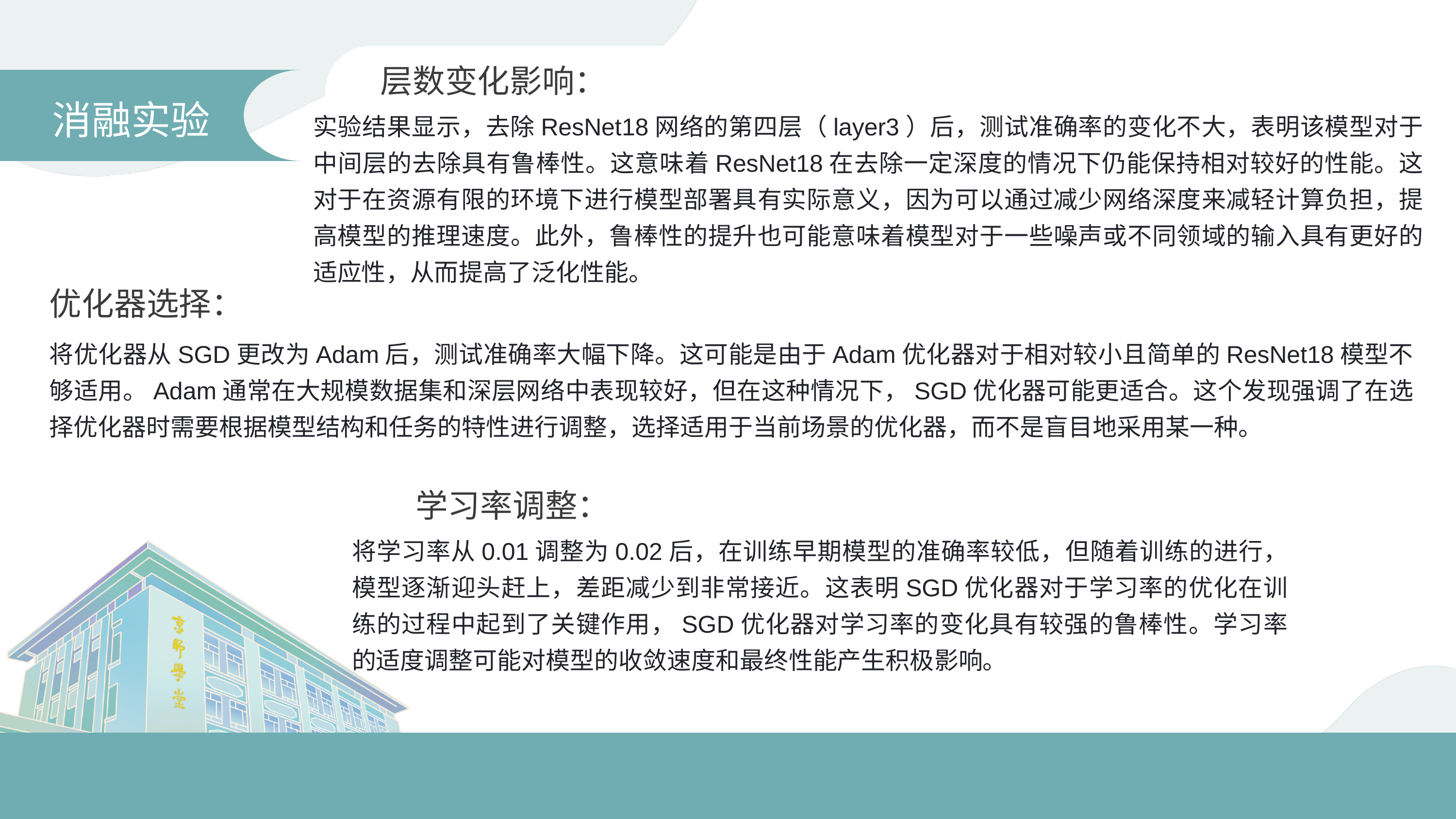

层数变化影响：

 消融实验
实验结果显示，去除ResNet18网络的第四层（layer3）后，测试准确率的变化不大，表明该模型对于中间层的去除具有鲁棒性。这意味着ResNet18在去除一定深度的情况下仍能保持相对较好的性能。这对于在资源有限的环境下进行模型部署具有实际意义，因为可以通过减少网络深度来减轻计算负担，提高模型的推理速度。此外，鲁棒性的提升也可能意味着模型对于一些噪声或不同领域的输入具有更好的适应性，从而提高了泛化性能。
优化器选择：
将优化器从SGD更改为Adam后，测试准确率大幅下降。这可能是由于Adam优化器对于相对较小且简单的ResNet18模型不够适用。Adam通常在大规模数据集和深层网络中表现较好，但在这种情况下，SGD优化器可能更适合。这个发现强调了在选择优化器时需要根据模型结构和任务的特性进行调整，选择适用于当前场景的优化器，而不是盲目地采用某一种。
学习率调整：
将学习率从0.01调整为0.02后，在训练早期模型的准确率较低，但随着训练的进行，模型逐渐迎头赶上，差距减少到非常接近。这表明SGD优化器对于学习率的优化在训练的过程中起到了关键作用，SGD优化器对学习率的变化具有较强的鲁棒性。学习率的适度调整可能对模型的收敛速度和最终性能产生积极影响。